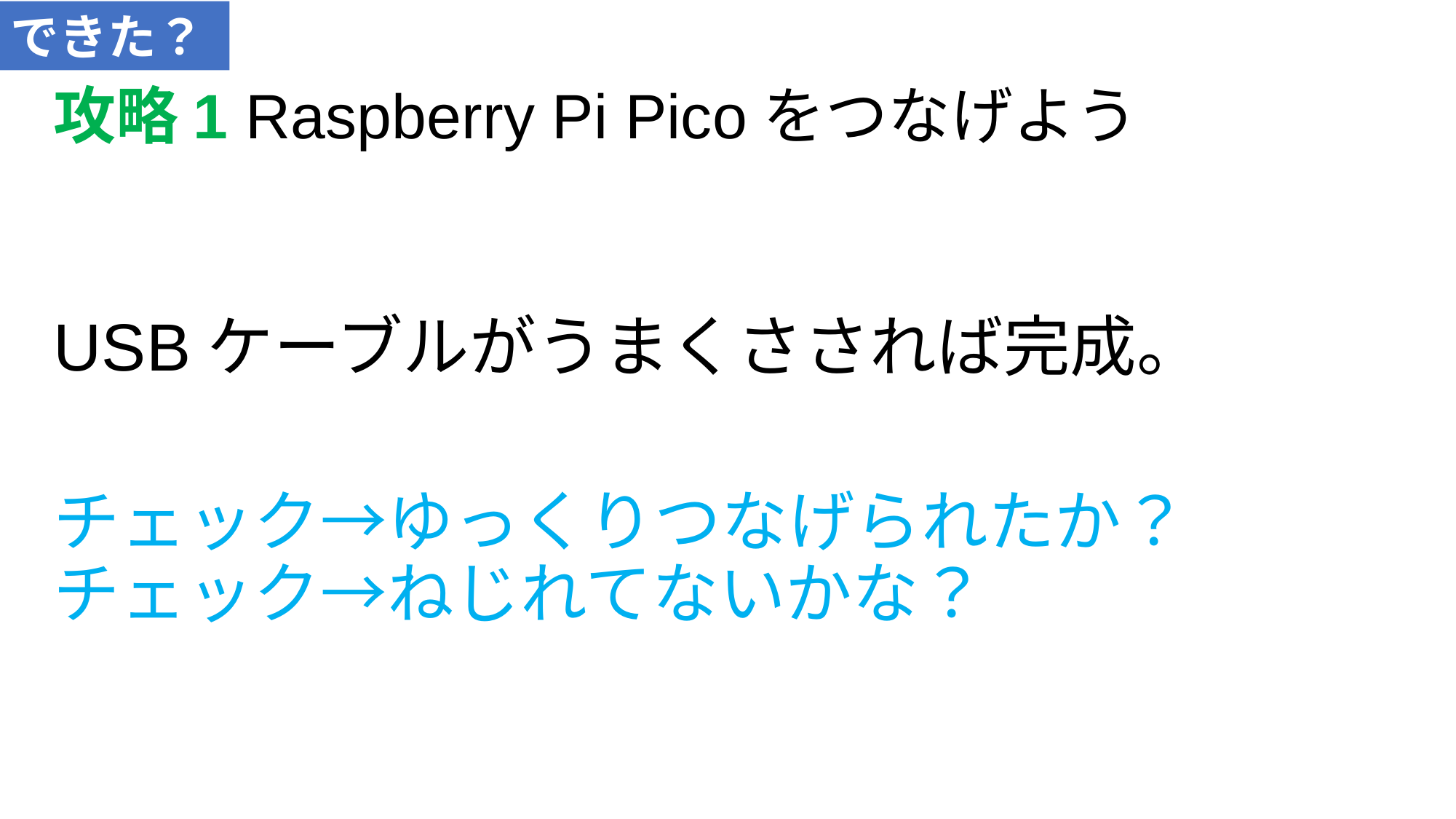

できた？
# 攻略1 Raspberry Pi Picoをつなげよう

USBケーブルがうまくさされば完成。

チェック→ゆっくりつなげられたか？
チェック→ねじれてないかな？